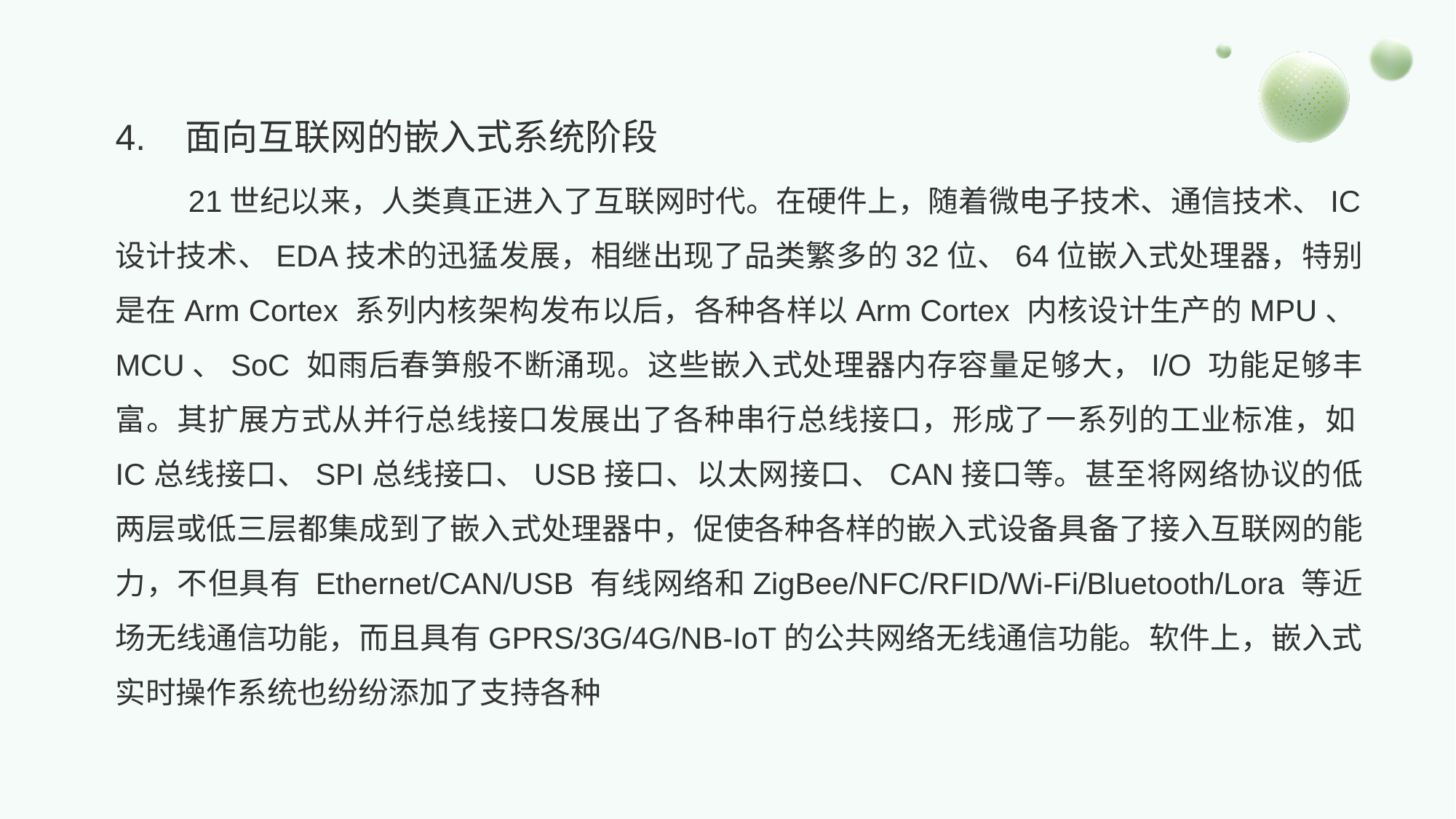

4.	  面向互联网的嵌入式系统阶段
21世纪以来，人类真正进入了互联网时代。在硬件上，随着微电子技术、通信技术、IC设计技术、EDA技术的迅猛发展，相继出现了品类繁多的32位、64位嵌入式处理器，特别是在Arm Cortex 系列内核架构发布以后，各种各样以Arm Cortex 内核设计生产的MPU、MCU、SoC 如雨后春笋般不断涌现。这些嵌入式处理器内存容量足够大，I/O 功能足够丰富。其扩展方式从并行总线接口发展出了各种串行总线接口，形成了一系列的工业标准，如IC总线接口、SPI总线接口、USB接口、以太网接口、CAN接口等。甚至将网络协议的低两层或低三层都集成到了嵌入式处理器中，促使各种各样的嵌入式设备具备了接入互联网的能力，不但具有 Ethernet/CAN/USB 有线网络和ZigBee/NFC/RFID/Wi-Fi/Bluetooth/Lora 等近场无线通信功能，而且具有GPRS/3G/4G/NB-IoT的公共网络无线通信功能。软件上，嵌入式实时操作系统也纷纷添加了支持各种